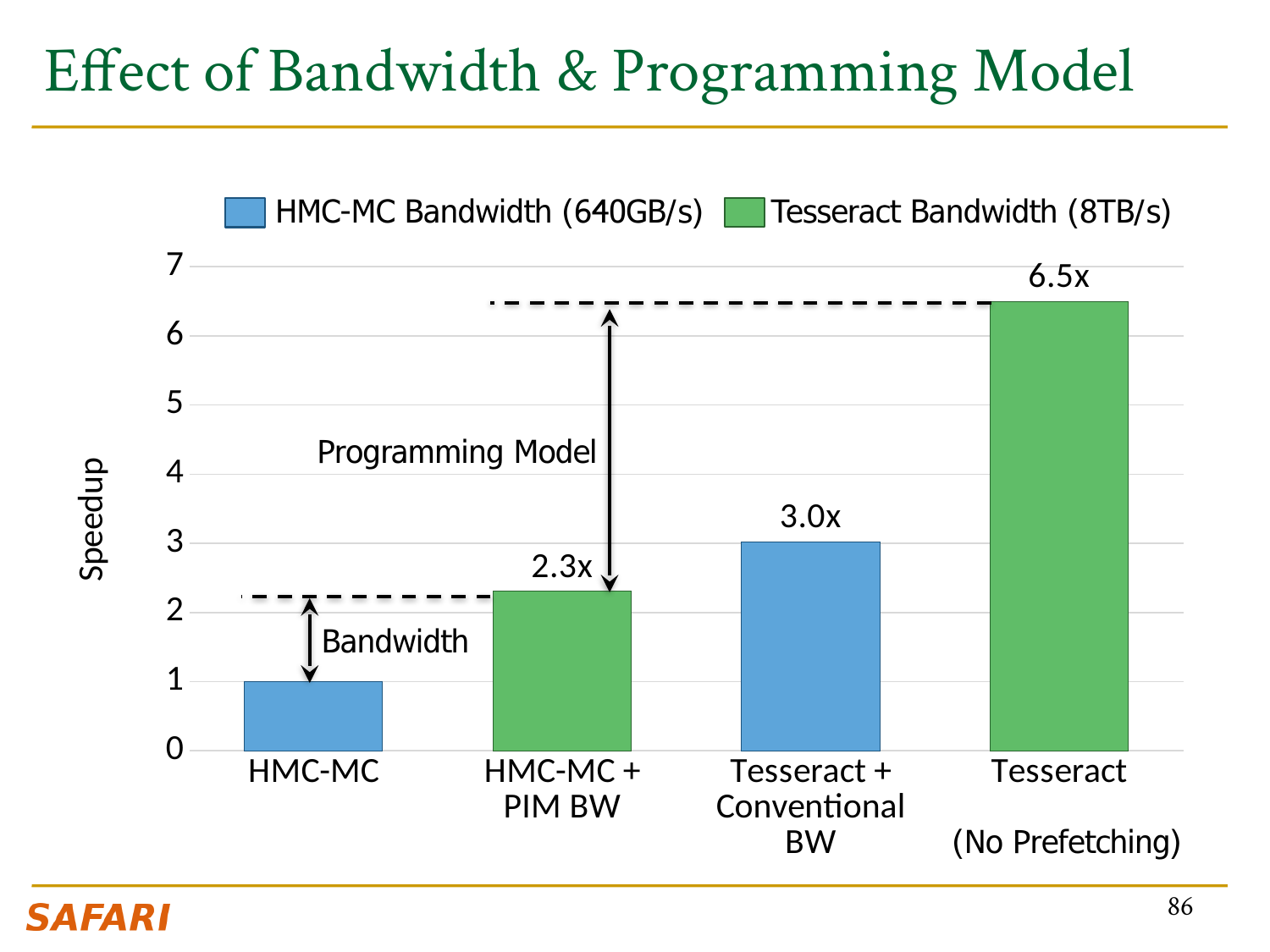

# Effect of Bandwidth & Programming Model
HMC-MC Bandwidth (640GB/s)

Tesseract Bandwidth (8TB/s)

### Chart

| Category | 계열 1 |
|---|---|
| HMC-MC | 1.0 |
| HMC-MC +
PIM BW | 2.30427301587141 |
| Tesseract + Conventional BW | 3.022386387816357 |
| Tesseract | 6.49989071737313 |
Programming Model
Bandwidth
(No Prefetching)
86